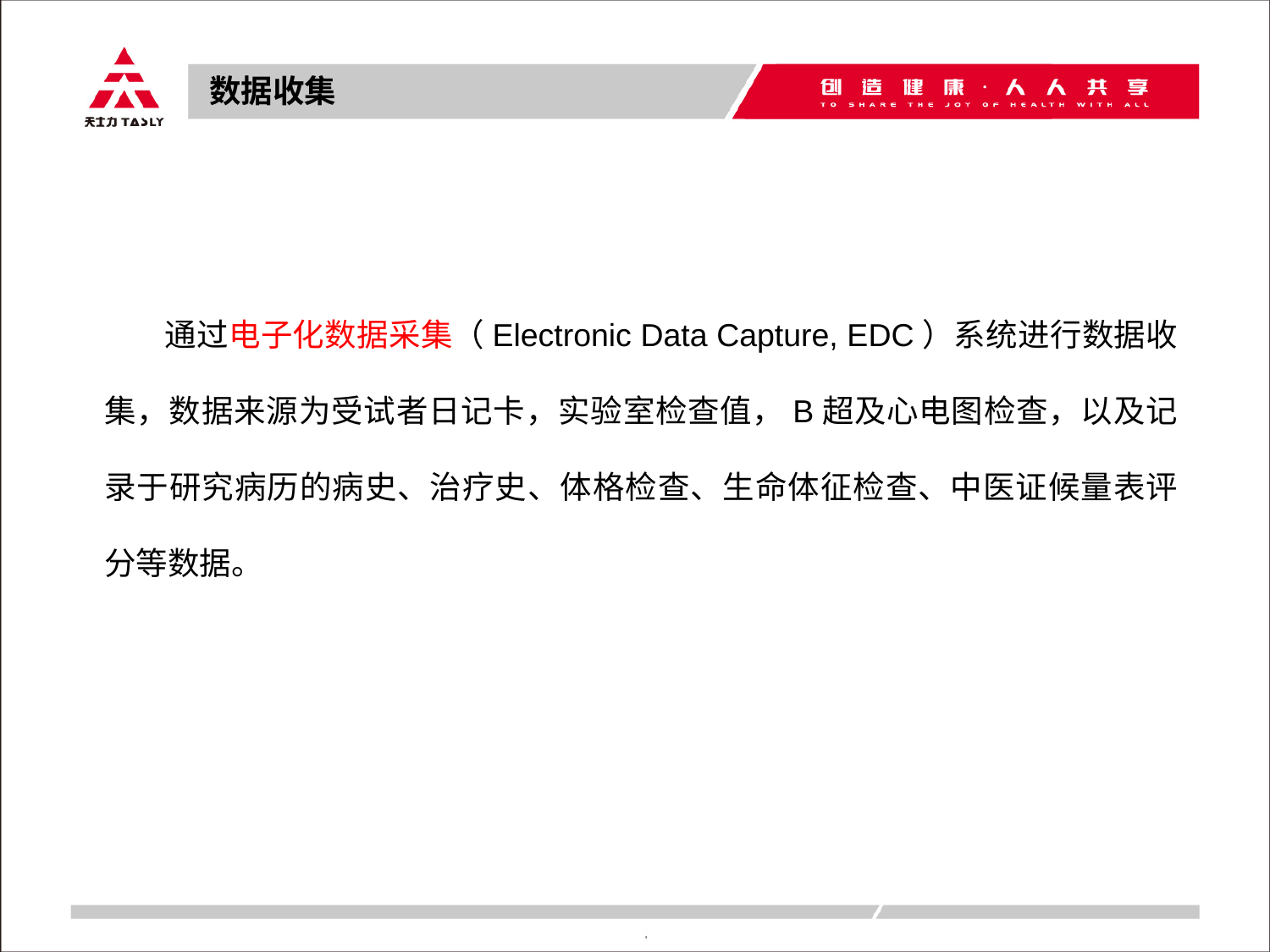

数据收集
       通过电子化数据采集（Electronic Data Capture, EDC）系统进行数据收集，数据来源为受试者日记卡，实验室检查值，B超及心电图检查，以及记录于研究病历的病史、治疗史、体格检查、生命体征检查、中医证候量表评分等数据。